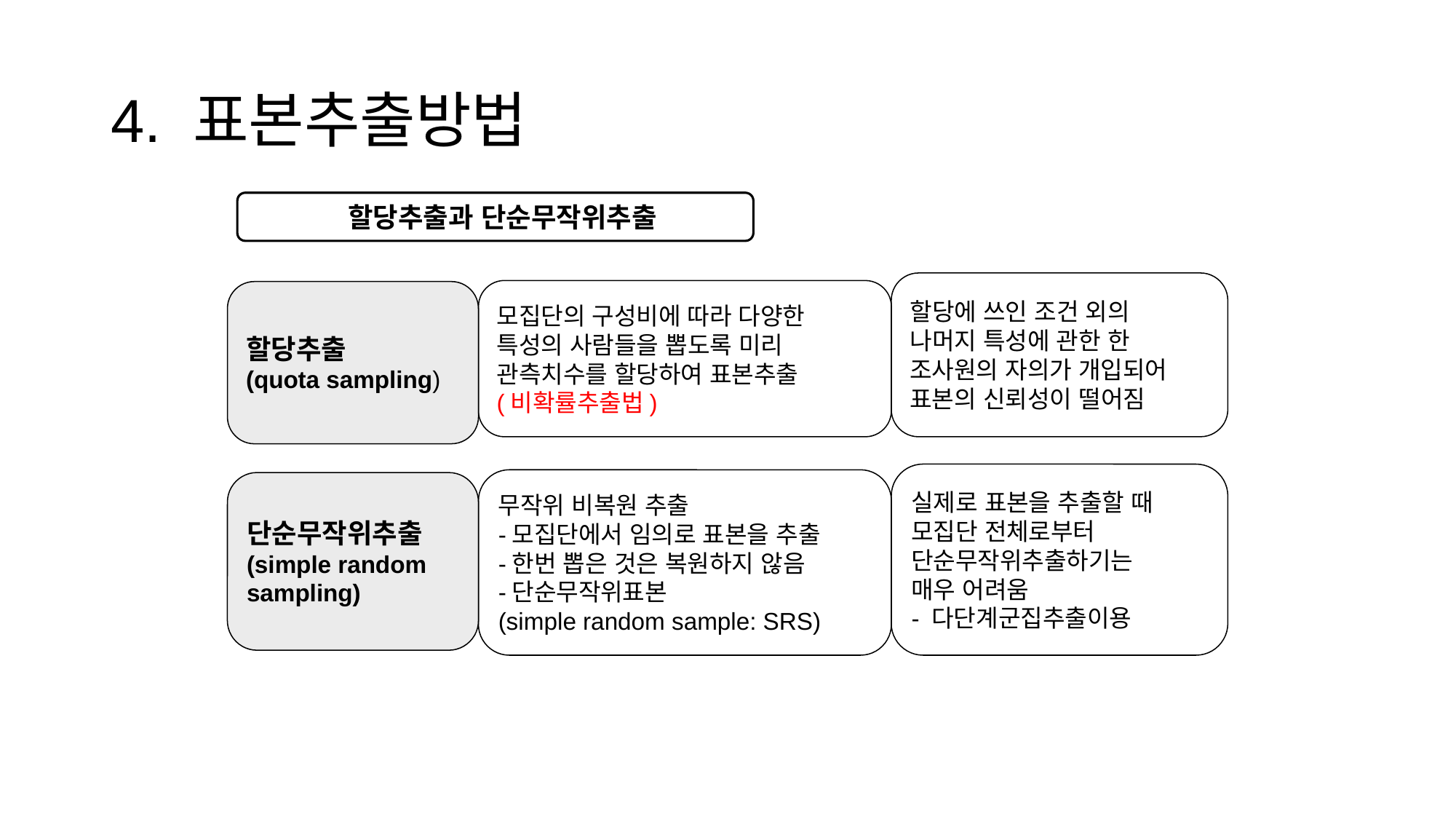

# 4. 표본추출방법

 할당추출과 단순무작위추출
할당에 쓰인 조건 외의
나머지 특성에 관한 한
조사원의 자의가 개입되어
표본의 신뢰성이 떨어짐
모집단의 구성비에 따라 다양한
특성의 사람들을 뽑도록 미리
관측치수를 할당하여 표본추출
(비확률추출법)
할당추출
(quota sampling)
실제로 표본을 추출할 때
모집단 전체로부터
단순무작위추출하기는
매우 어려움
- 다단계군집추출이용
무작위 비복원 추출
-모집단에서 임의로 표본을 추출
-한번 뽑은 것은 복원하지 않음
-단순무작위표본
(simple random sample: SRS)
단순무작위추출
(simple random
sampling)